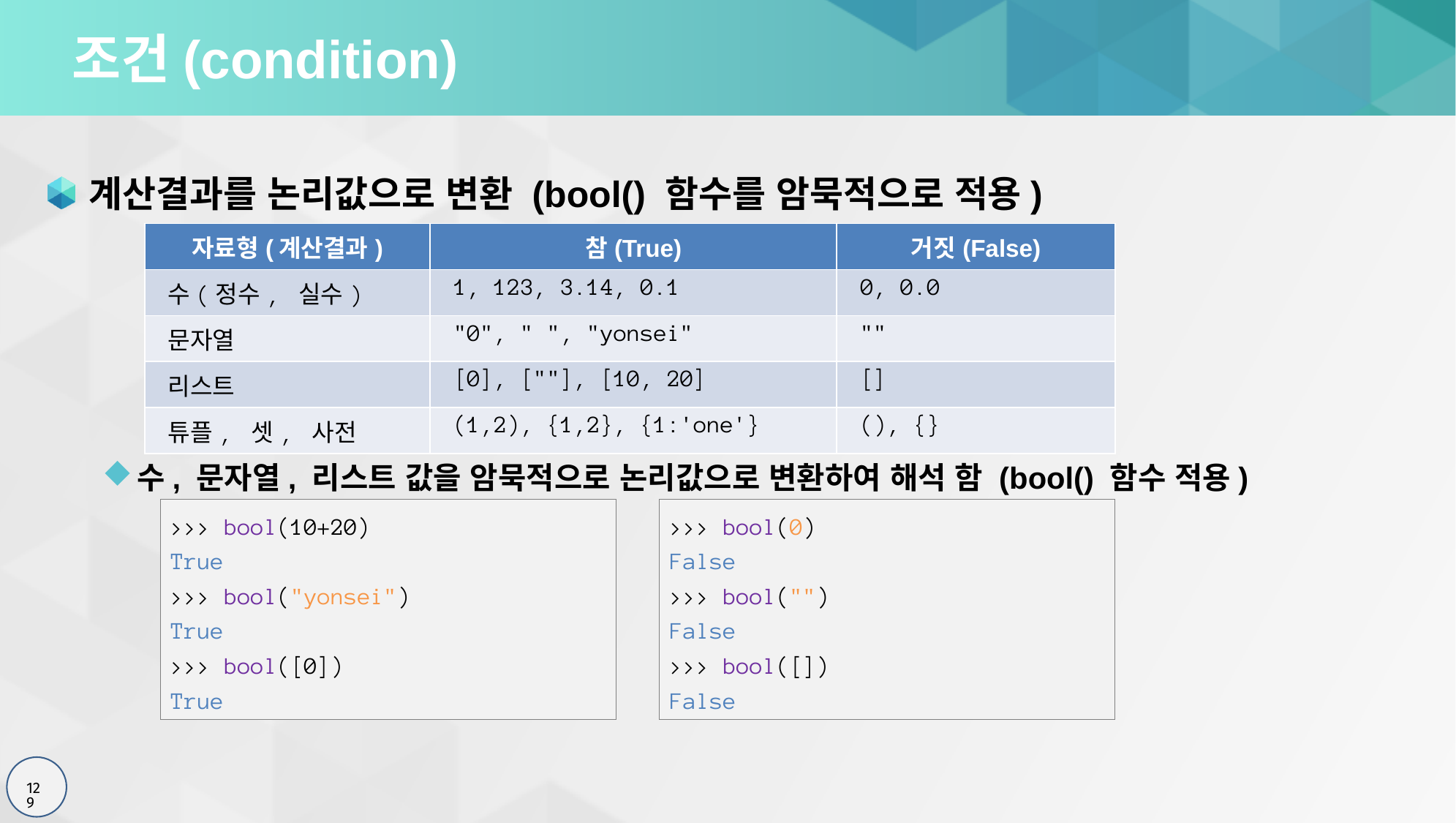

# 조건(condition)
계산결과를 논리값으로 변환 (bool() 함수를 암묵적으로 적용)

수, 문자열, 리스트 값을 암묵적으로 논리값으로 변환하여 해석 함 (bool() 함수 적용)

| 자료형(계산결과) | 참(True) | 거짓(False) |
| --- | --- | --- |
| 수(정수, 실수) | 1, 123, 3.14, 0.1 | 0, 0.0 |
| 문자열 | "0", " ", "yonsei" | "" |
| 리스트 | [0], [""], [10, 20] | [] |
| 튜플, 셋, 사전 | (1,2), {1,2}, {1:'one'} | (), {} |
>>> bool(10+20)
True
>>> bool("yonsei")
True
>>> bool([0])
True
>>> bool(0)
False
>>> bool("")
False
>>> bool([])
False